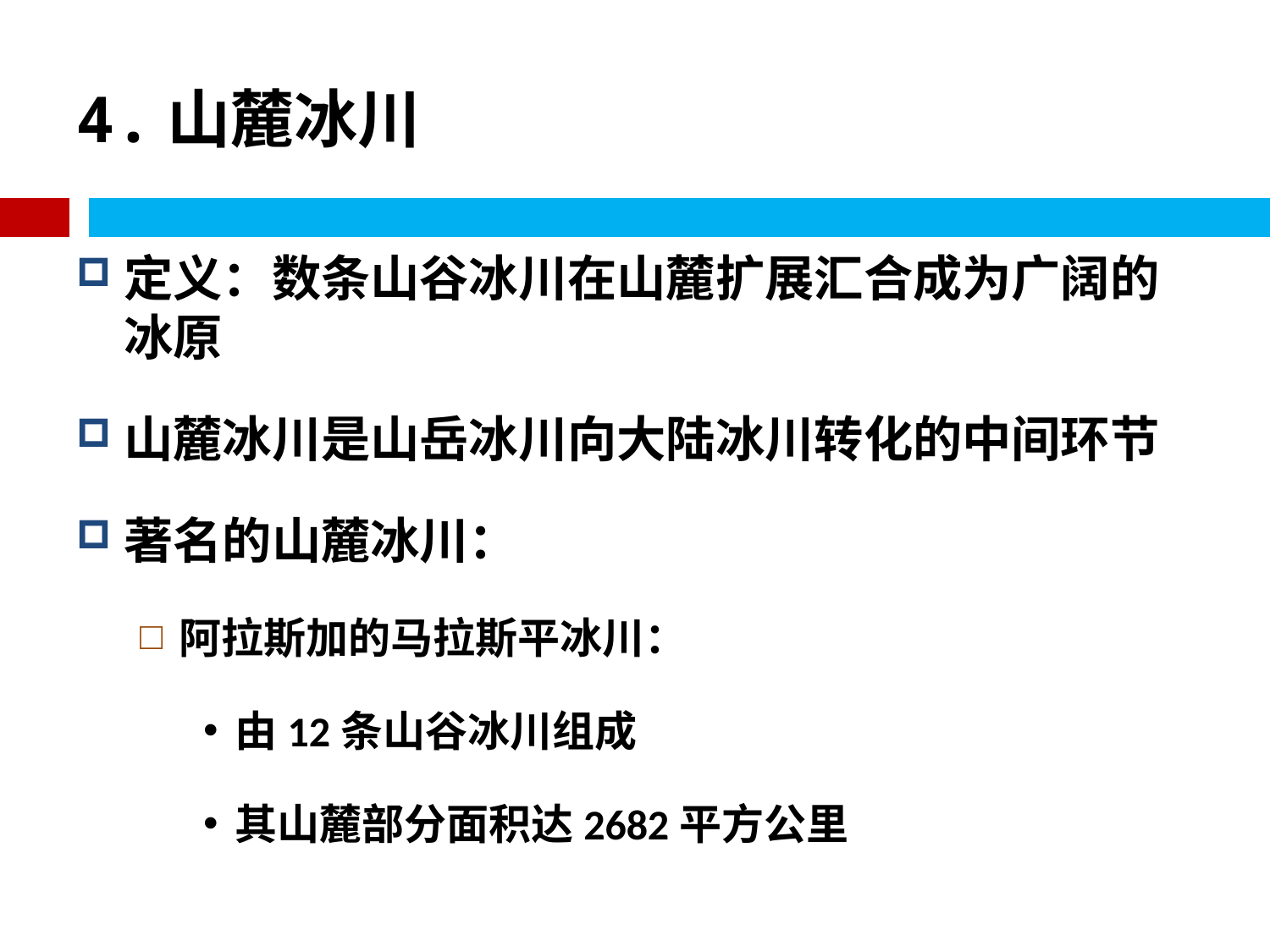

# 4.山麓冰川
定义：数条山谷冰川在山麓扩展汇合成为广阔的冰原
山麓冰川是山岳冰川向大陆冰川转化的中间环节
著名的山麓冰川：
阿拉斯加的马拉斯平冰川：
由12条山谷冰川组成
其山麓部分面积达2682平方公里